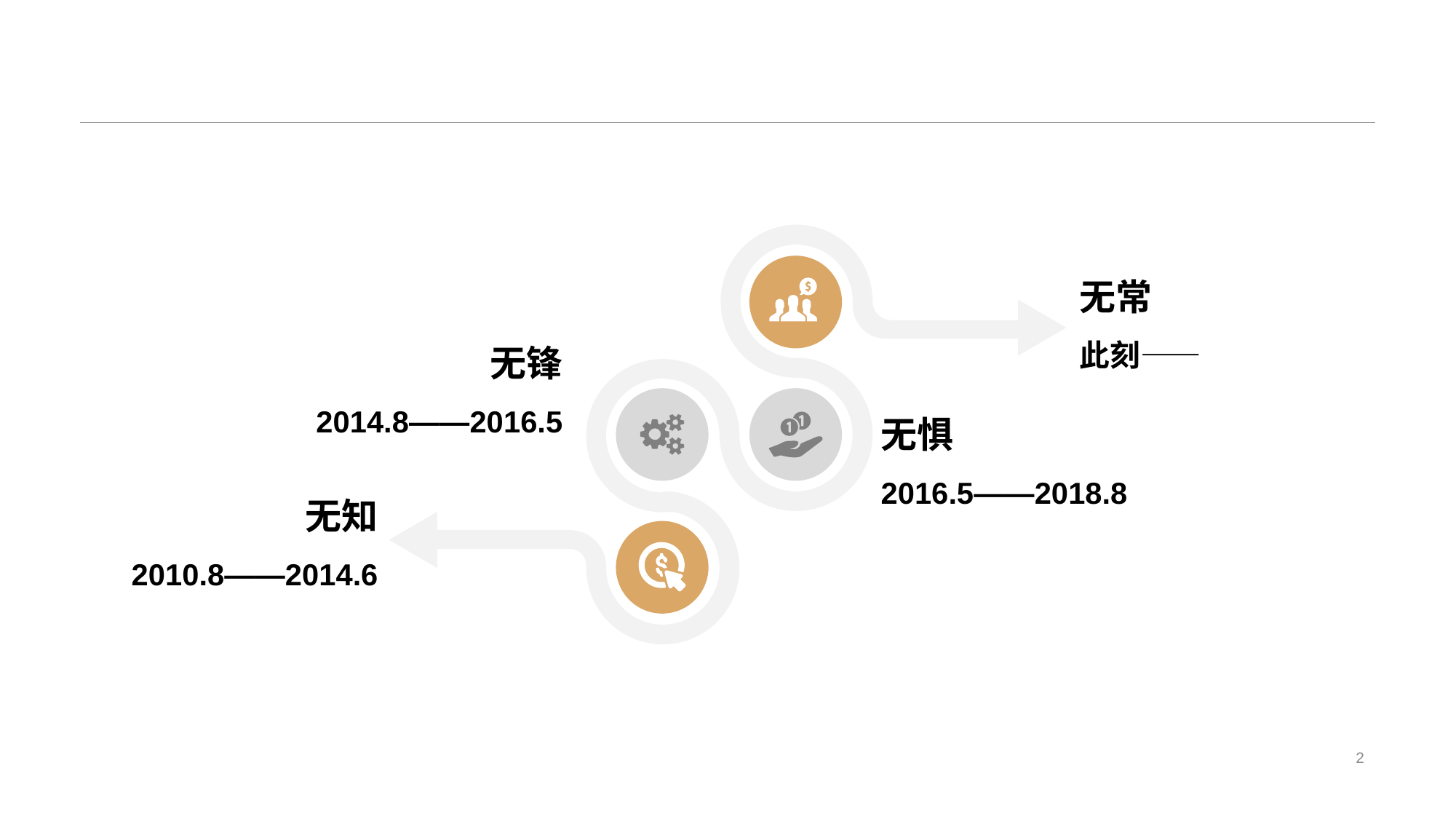

无常
此刻——
无锋
2014.8——2016.5

无惧
2016.5——2018.8

无知
2010.8——2014.6

2